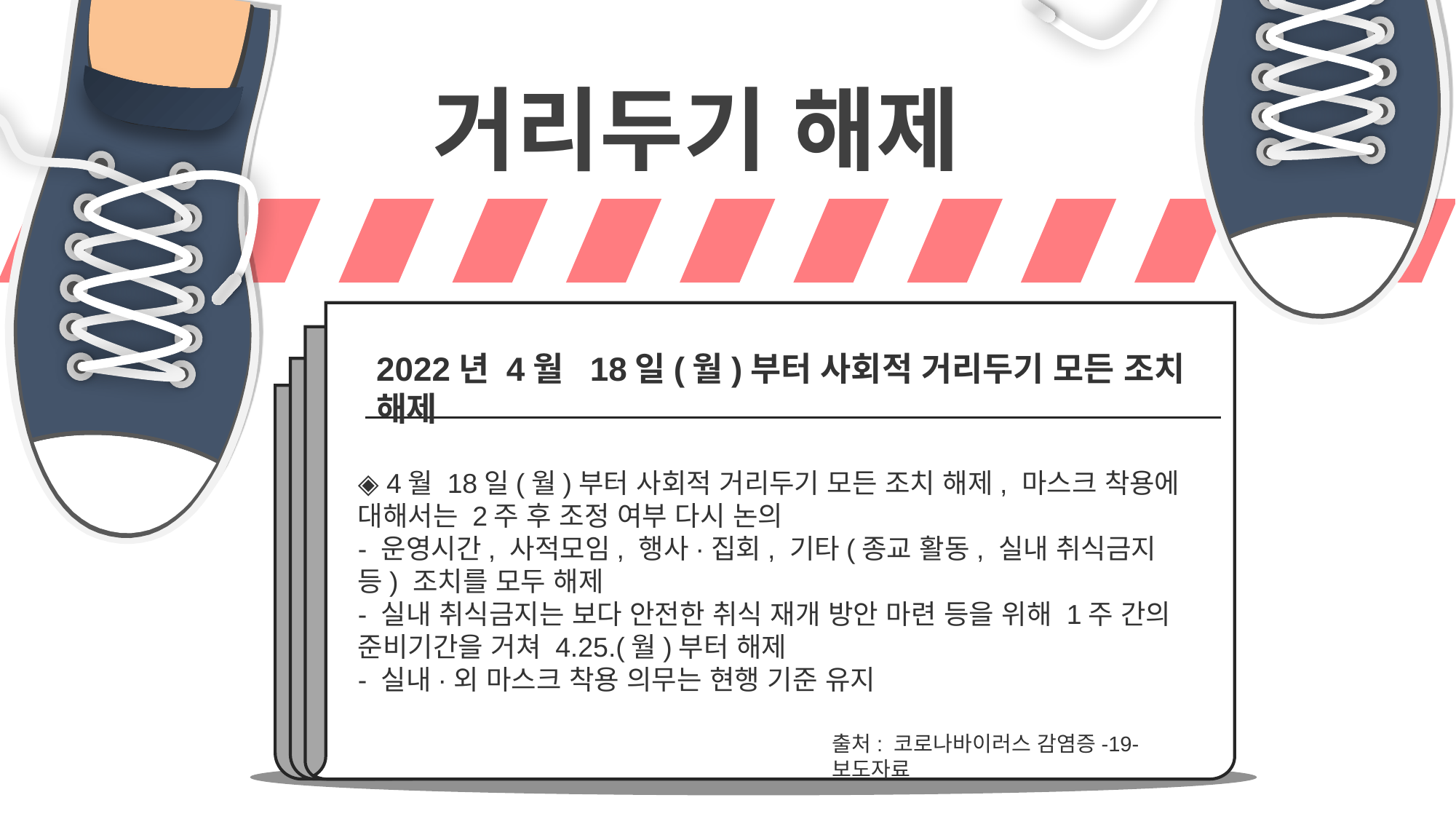

거리두기 해제

2022년 4월  18일(월)부터 사회적 거리두기 모든 조치 해제
◈ 4월 18일(월)부터 사회적 거리두기 모든 조치 해제, 마스크 착용에 대해서는 2주 후 조정 여부 다시 논의
- 운영시간, 사적모임, 행사·집회, 기타(종교 활동, 실내 취식금지 등) 조치를 모두 해제
- 실내 취식금지는 보다 안전한 취식 재개 방안 마련 등을 위해 1주 간의 준비기간을 거쳐 4.25.(월)부터 해제
- 실내·외 마스크 착용 의무는 현행 기준 유지
출처: 코로나바이러스 감염증-19-보도자료